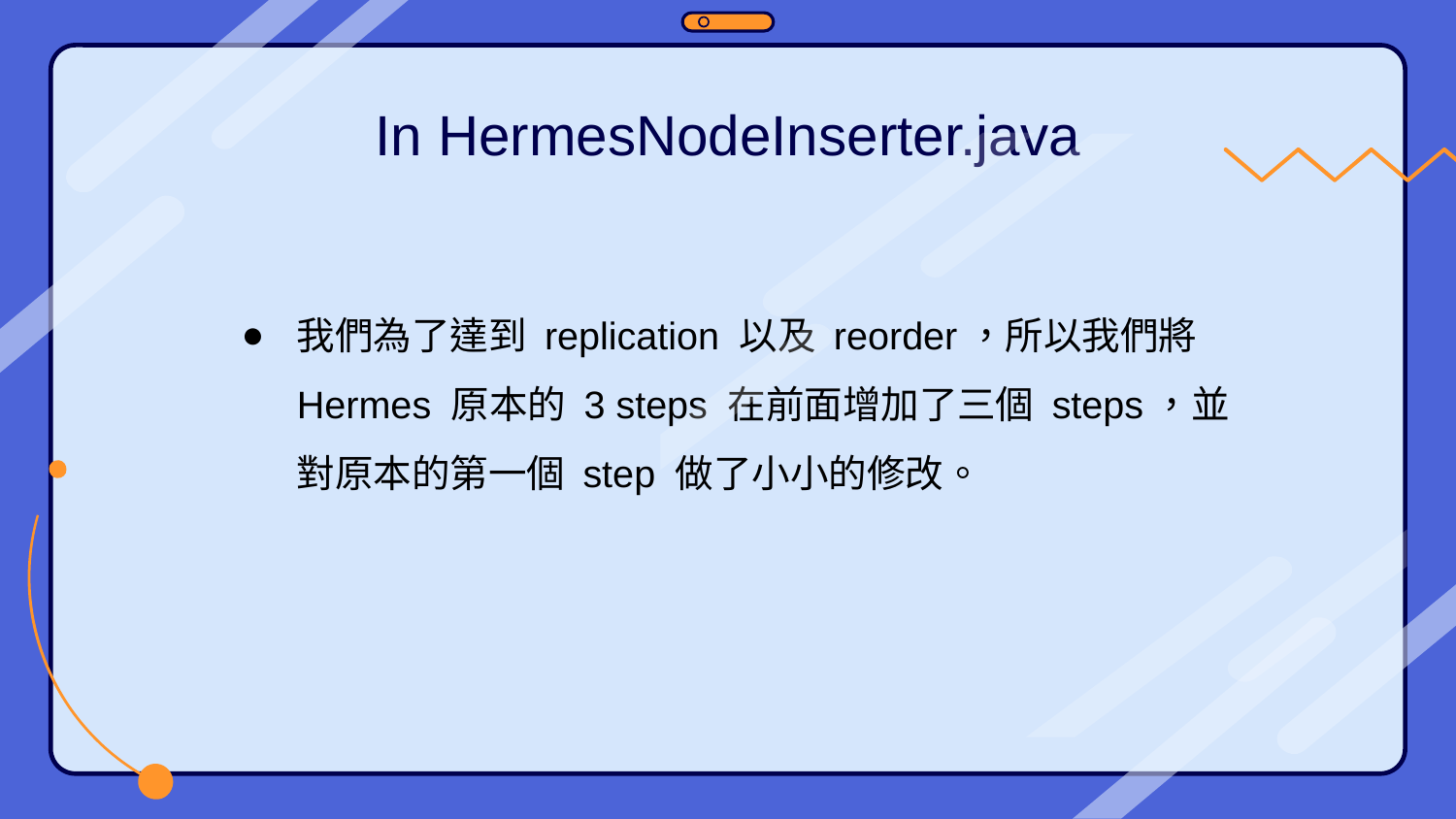

# In HermesNodeInserter.java

我們為了達到 replication 以及 reorder，所以我們將Hermes 原本的 3 steps 在前面增加了三個 steps，並對原本的第一個 step 做了小小的修改。